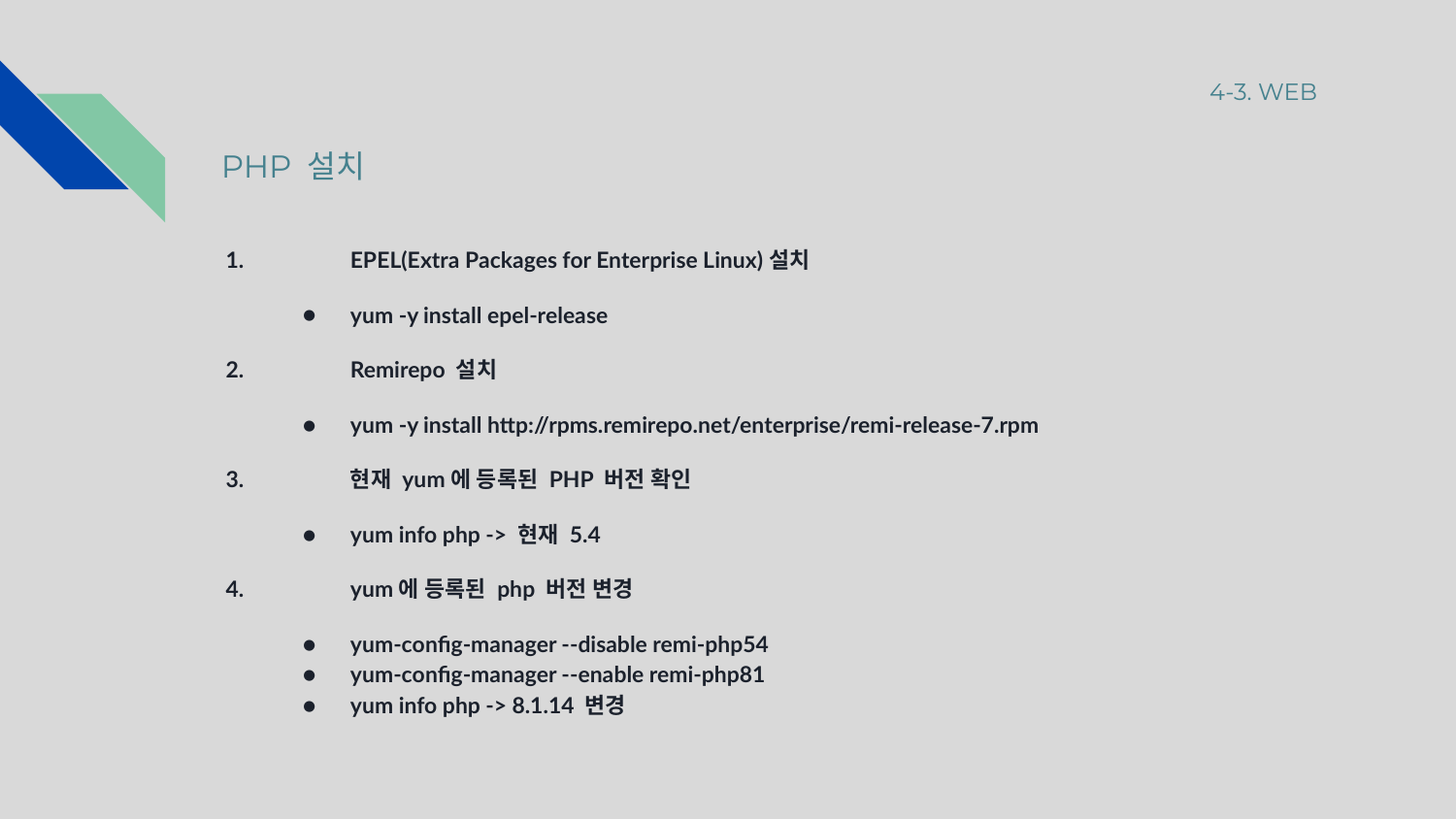

4-3. WEB

# PHP 설치
    1.	EPEL(Extra Packages for Enterprise Linux)설치
yum -y install epel-release
    2.	Remirepo 설치
yum -y install http://rpms.remirepo.net/enterprise/remi-release-7.rpm
    3.	현재 yum에 등록된 PHP 버전 확인
yum info php -> 현재 5.4
    4.	yum에 등록된 php 버전 변경
yum-config-manager --disable remi-php54
yum-config-manager --enable remi-php81
yum info php -> 8.1.14 변경